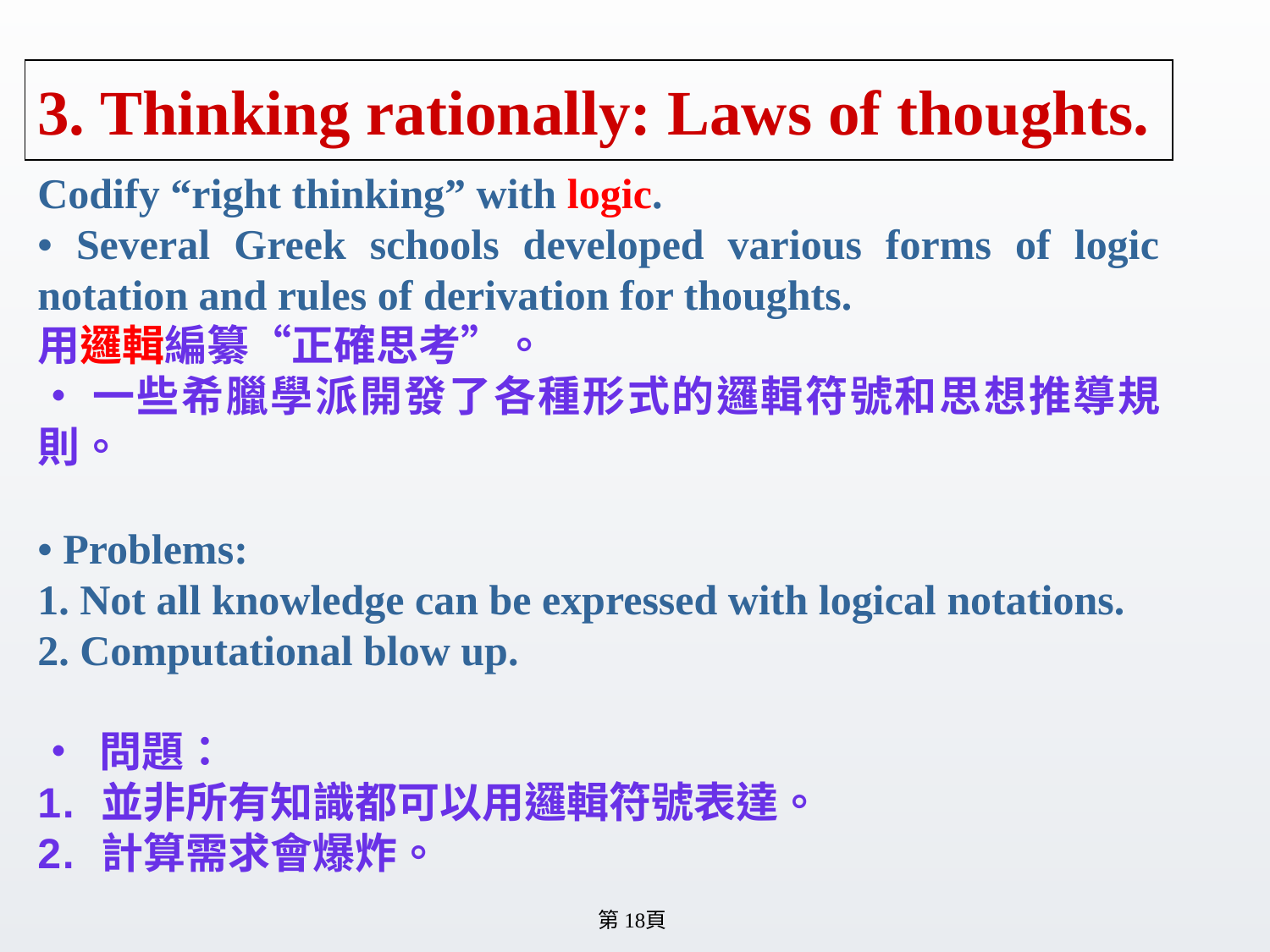

# 3. Thinking rationally: Laws of thoughts.
Codify “right thinking” with logic.
• Several Greek schools developed various forms of logic notation and rules of derivation for thoughts.
用邏輯編纂“正確思考”。
•一些希臘學派開發了各種形式的邏輯符號和思想推導規則。

• Problems:
1. Not all knowledge can be expressed with logical notations.
2. Computational blow up.

• 問題：
並非所有知識都可以用邏輯符號表達。
計算需求會爆炸。